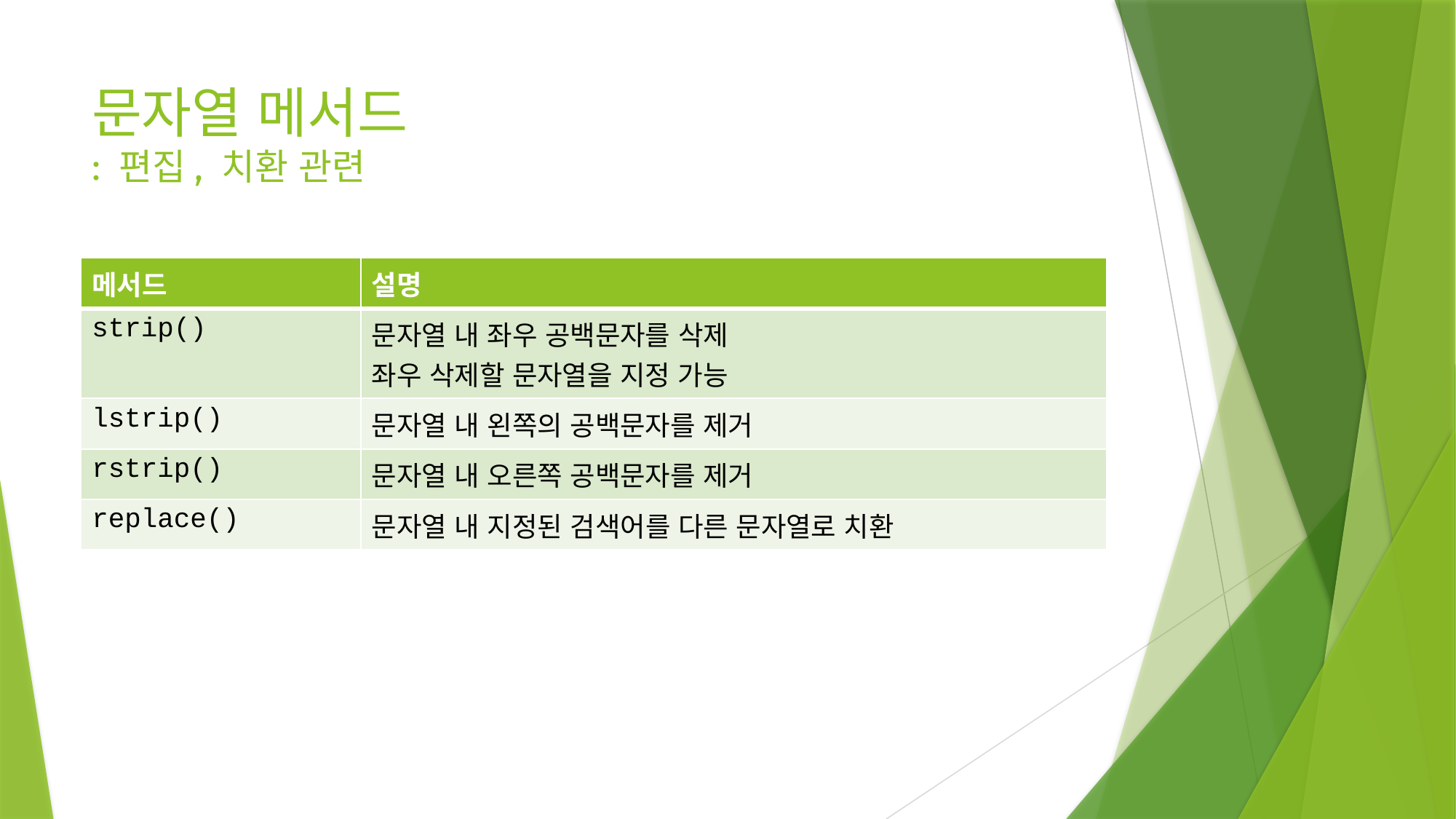

# 문자열 메서드 : 편집, 치환 관련
| 메서드 | 설명 |
| --- | --- |
| strip() | 문자열 내 좌우 공백문자를 삭제 좌우 삭제할 문자열을 지정 가능 |
| lstrip() | 문자열 내 왼쪽의 공백문자를 제거 |
| rstrip() | 문자열 내 오른쪽 공백문자를 제거 |
| replace() | 문자열 내 지정된 검색어를 다른 문자열로 치환 |